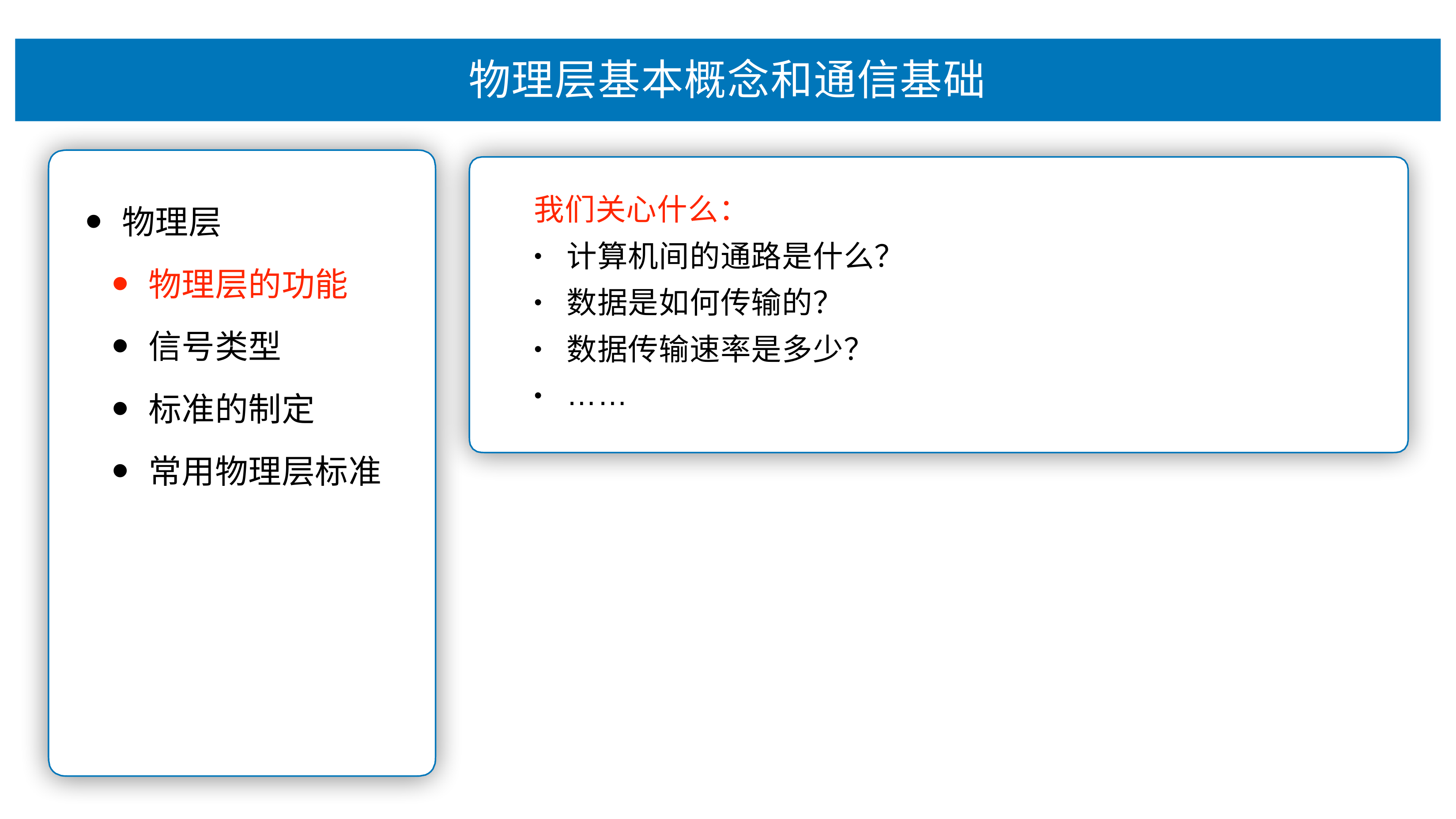

# 物理层基本概念和通信基础

我们关⼼什么：
物理层
物理层的功能
信号类型
标准的制定
常⽤物理层标准
计算机间的通路是什么？ 数据是如何传输的？
数据传输速率是多少？
……
•
•
•
•